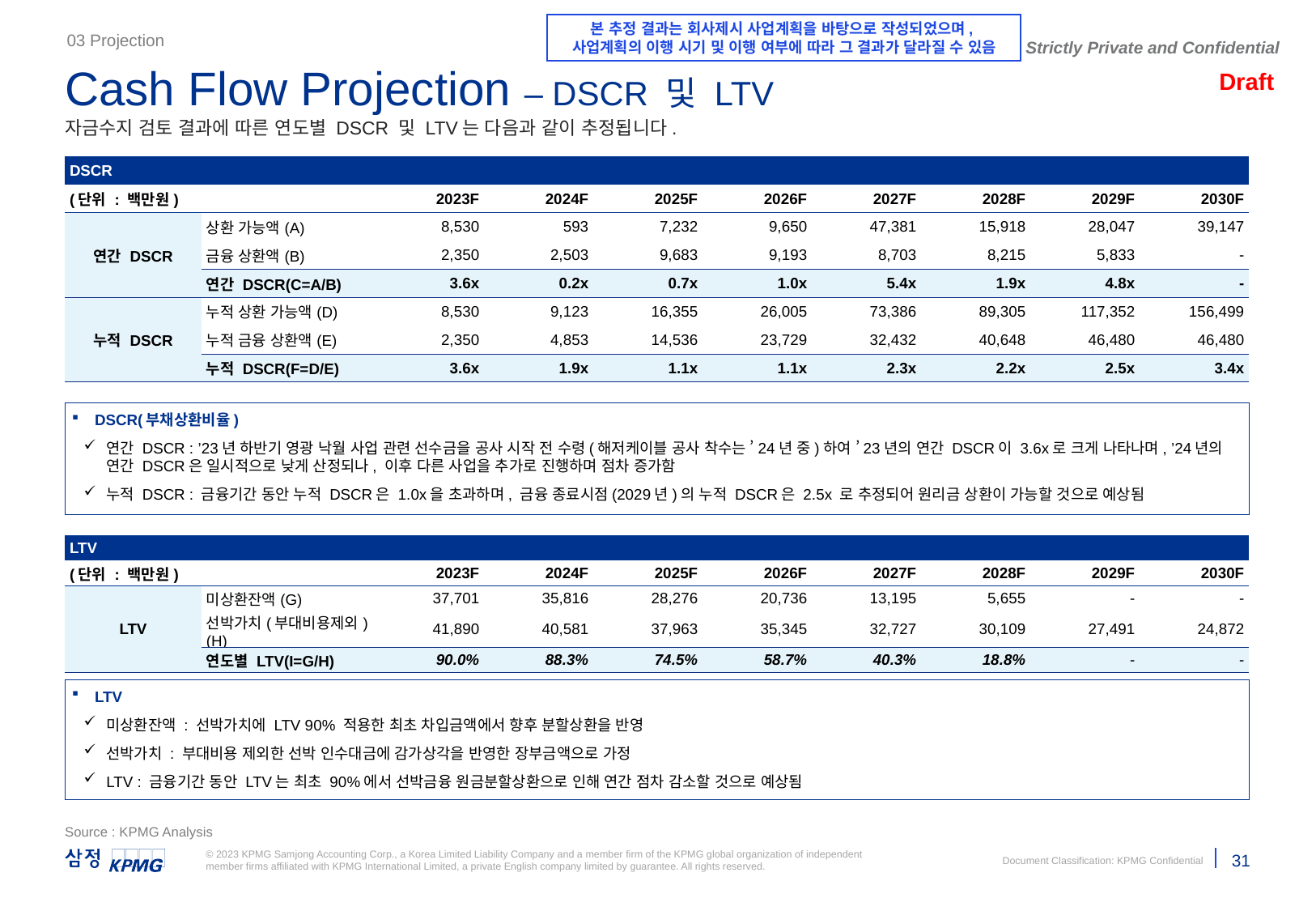

본 추정 결과는 회사제시 사업계획을 바탕으로 작성되었으며,
사업계획의 이행 시기 및 이행 여부에 따라 그 결과가 달라질 수 있음
03 Projection
Cash Flow Projection – DSCR 및 LTV
자금수지 검토 결과에 따른 연도별 DSCR 및 LTV는 다음과 같이 추정됩니다.
| DSCR |  |  |  |  |  |  |  |  |  |
| --- | --- | --- | --- | --- | --- | --- | --- | --- | --- |
| (단위 : 백만원) |  | 2023F | 2024F | 2025F | 2026F | 2027F | 2028F | 2029F | 2030F |
| 연간 DSCR | 상환 가능액(A) | 8,530 | 593 | 7,232 | 9,650 | 47,381 | 15,918 | 28,047 | 39,147 |
|  | 금융 상환액(B) | 2,350 | 2,503 | 9,683 | 9,193 | 8,703 | 8,215 | 5,833 | - |
|  | 연간 DSCR(C=A/B) | 3.6x | 0.2x | 0.7x | 1.0x | 5.4x | 1.9x | 4.8x | - |
| 누적 DSCR | 누적 상환 가능액(D) | 8,530 | 9,123 | 16,355 | 26,005 | 73,386 | 89,305 | 117,352 | 156,499 |
|  | 누적 금융 상환액(E) | 2,350 | 4,853 | 14,536 | 23,729 | 32,432 | 40,648 | 46,480 | 46,480 |
|  | 누적 DSCR(F=D/E) | 3.6x | 1.9x | 1.1x | 1.1x | 2.3x | 2.2x | 2.5x | 3.4x |
DSCR(부채상환비율)
연간 DSCR : ’23년 하반기 영광 낙월 사업 관련 선수금을 공사 시작 전 수령(해저케이블 공사 착수는 ’24년 중)하여 ’23년의 연간 DSCR이 3.6x로 크게 나타나며, ’24년의 연간 DSCR은 일시적으로 낮게 산정되나, 이후 다른 사업을 추가로 진행하며 점차 증가함
누적 DSCR : 금융기간 동안 누적 DSCR은 1.0x을 초과하며, 금융 종료시점(2029년)의 누적 DSCR은 2.5x 로 추정되어 원리금 상환이 가능할 것으로 예상됨

| LTV |  |  |  |  |  |  |  |  |  |
| --- | --- | --- | --- | --- | --- | --- | --- | --- | --- |
| (단위 : 백만원) |  | 2023F | 2024F | 2025F | 2026F | 2027F | 2028F | 2029F | 2030F |
| LTV | 미상환잔액(G) | 37,701 | 35,816 | 28,276 | 20,736 | 13,195 | 5,655 | - | - |
|  | 선박가치(부대비용제외)(H) | 41,890 | 40,581 | 37,963 | 35,345 | 32,727 | 30,109 | 27,491 | 24,872 |
|  | 연도별 LTV(I=G/H) | 90.0% | 88.3% | 74.5% | 58.7% | 40.3% | 18.8% | - | - |
LTV
미상환잔액 : 선박가치에 LTV 90% 적용한 최초 차입금액에서 향후 분할상환을 반영
선박가치 : 부대비용 제외한 선박 인수대금에 감가상각을 반영한 장부금액으로 가정
LTV : 금융기간 동안 LTV는 최초 90%에서 선박금융 원금분할상환으로 인해 연간 점차 감소할 것으로 예상됨

Source : KPMG Analysis